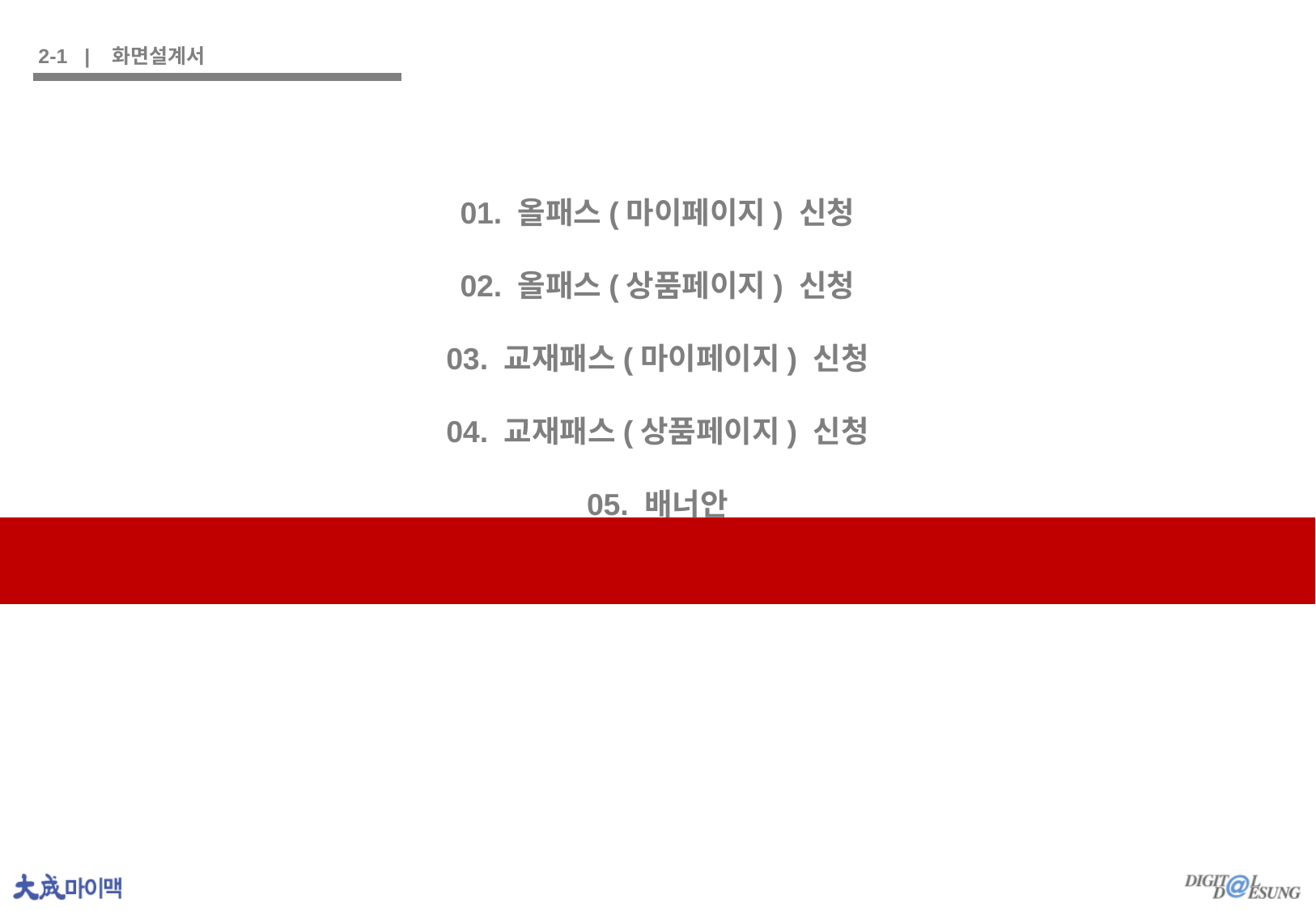

2-1   |   화면설계서
01. 올패스(마이페이지) 신청
02. 올패스(상품페이지) 신청
03. 교재패스(마이페이지) 신청
04. 교재패스(상품페이지) 신청
05. 배너안
06. SKY배너 관리자 수정